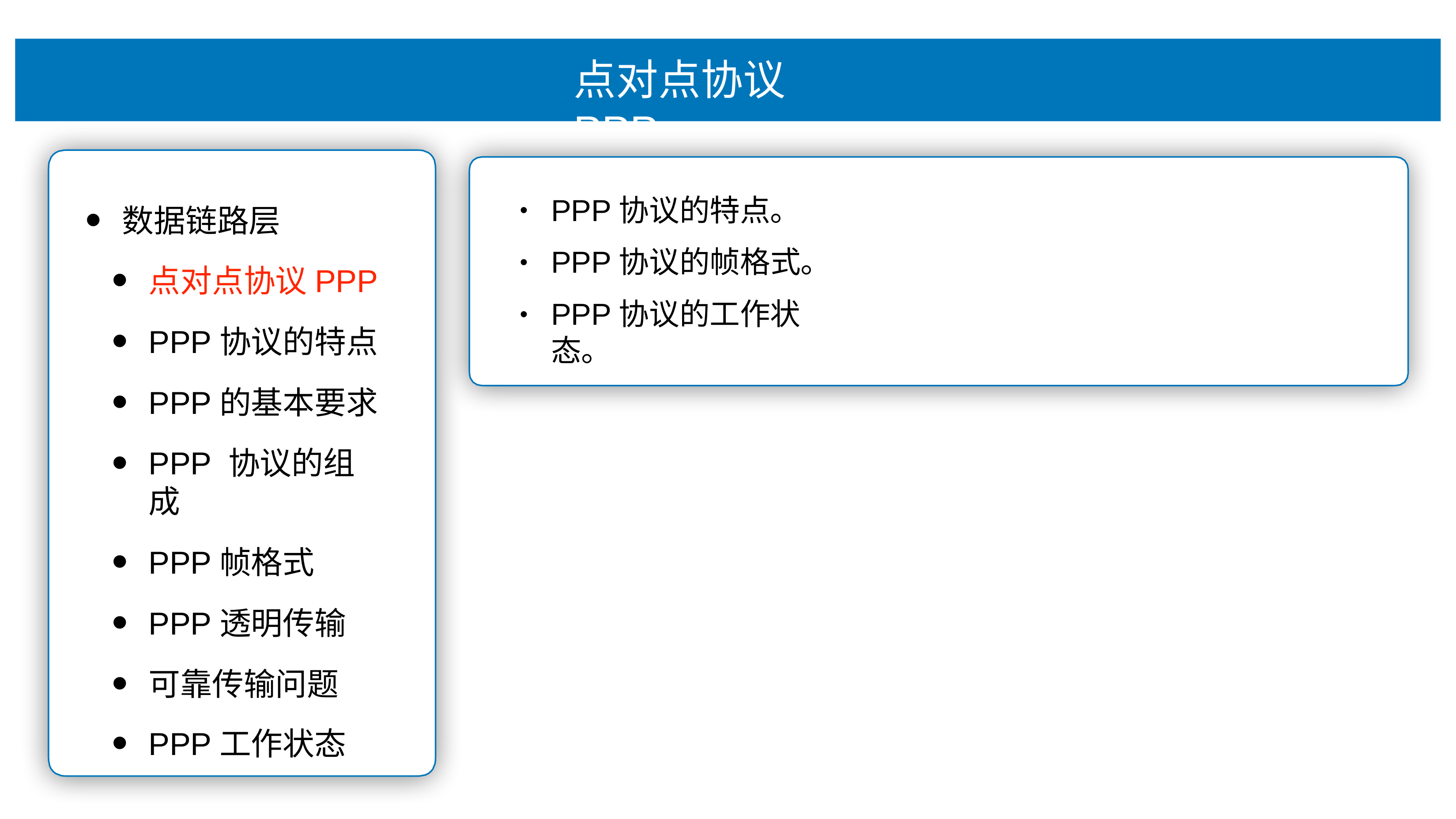

# 点对点协议 PPP

PPP协议的特点。
PPP协议的帧格式。
PPP协议的⼯作状态。
•
数据链路层
点对点协议PPP
PPP协议的特点
PPP的基本要求
PPP 协议的组成
PPP帧格式
PPP透明传输
可靠传输问题
PPP⼯作状态
•
•